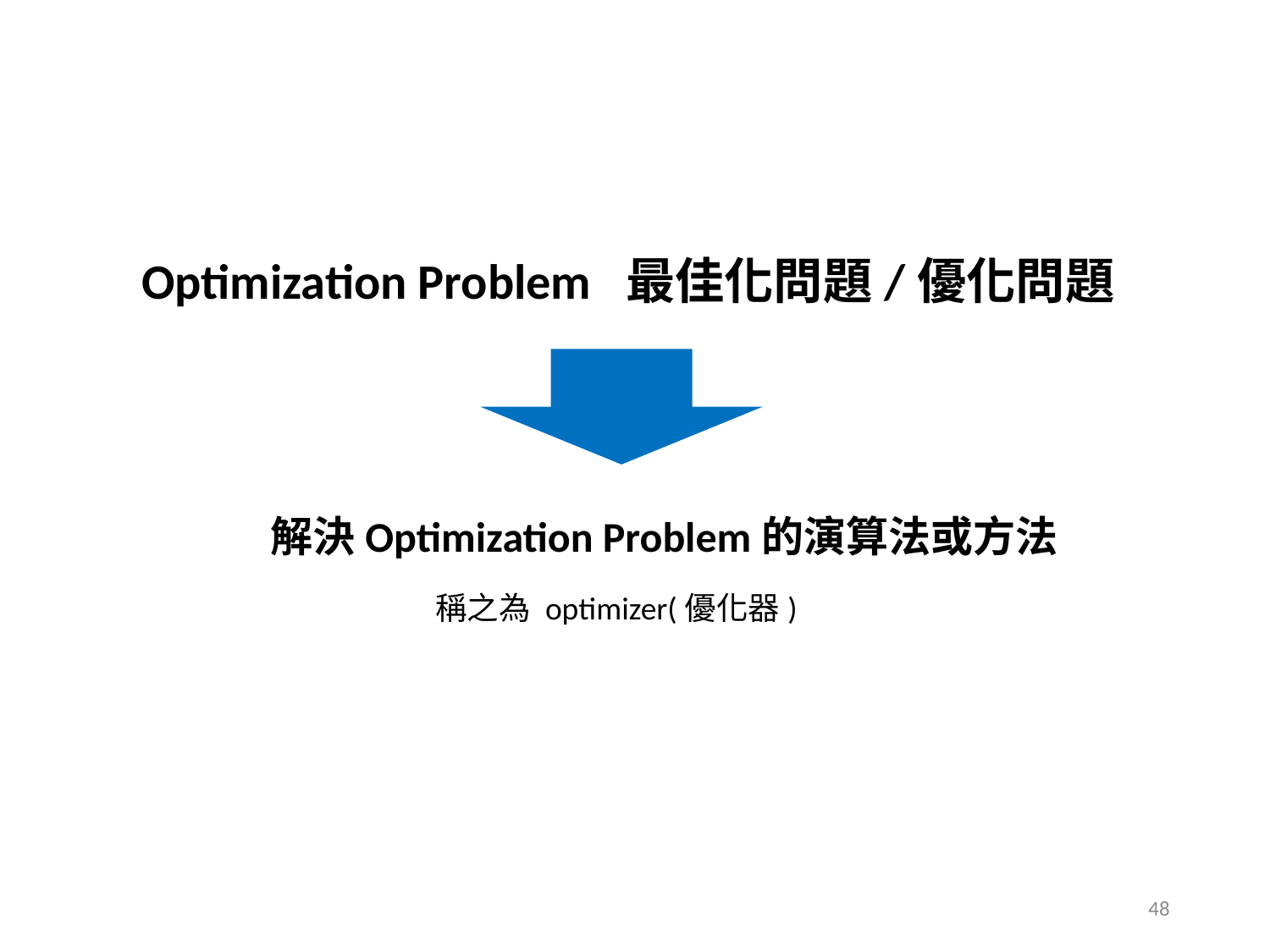

Optimization Problem  最佳化問題/優化問題

解決Optimization Problem的演算法或方法
稱之為 optimizer(優化器)
48